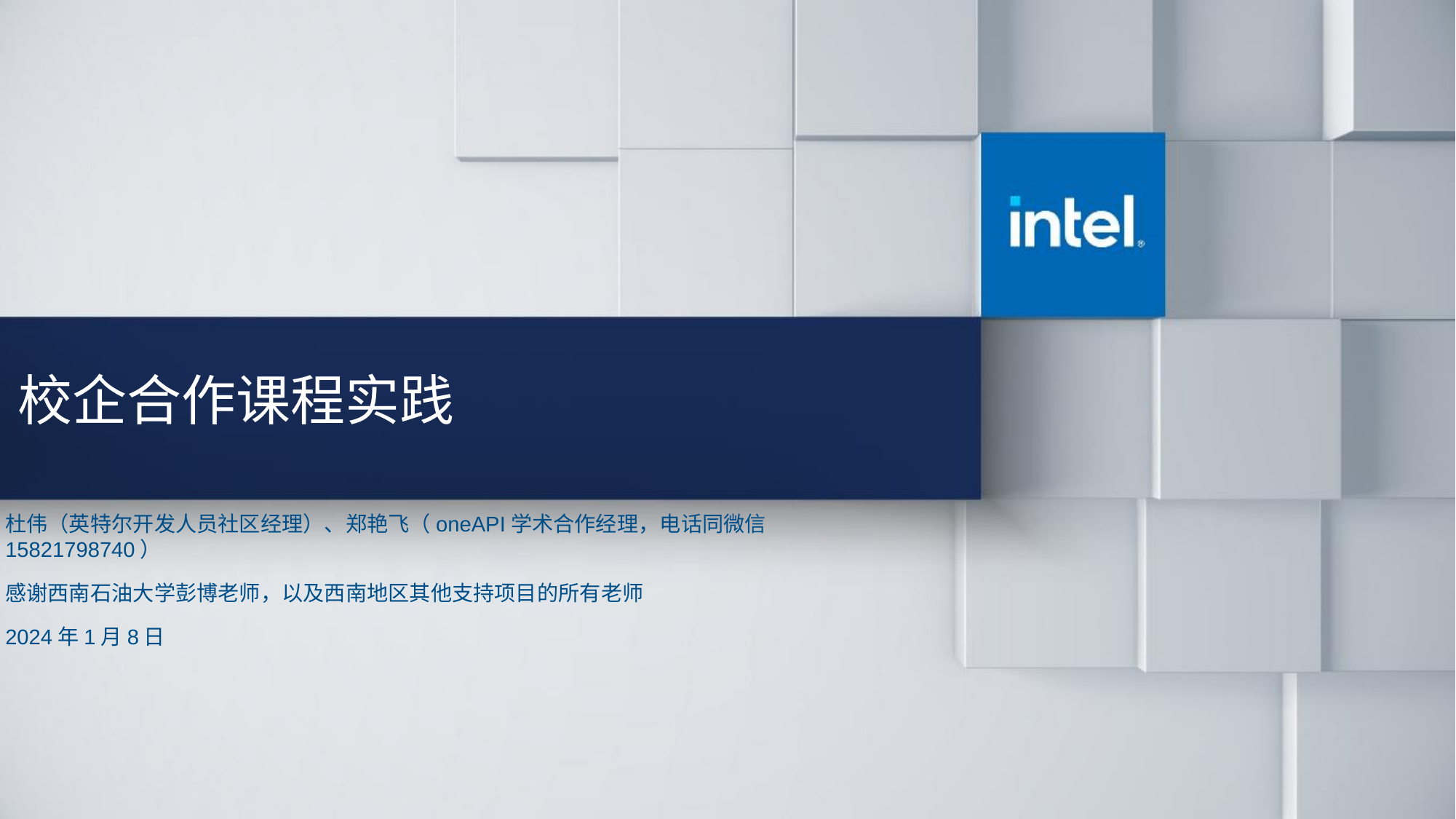

# 校企合作课程实践
杜伟（英特尔开发人员社区经理）、郑艳飞（oneAPI学术合作经理，电话同微信15821798740）
感谢西南石油大学彭博老师，以及西南地区其他支持项目的所有老师
2024年1月8日